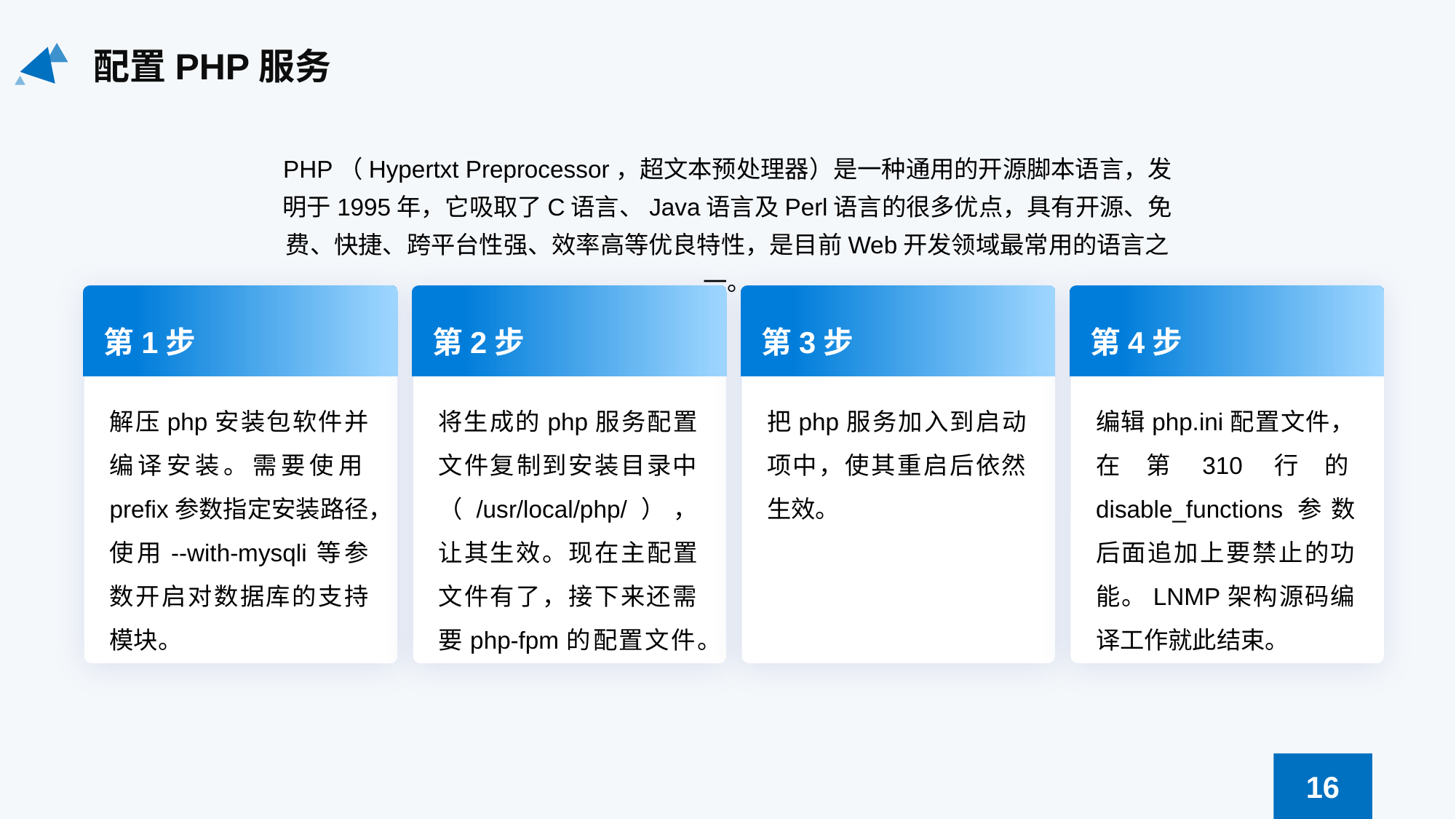

配置PHP服务

PHP（Hypertxt Preprocessor，超文本预处理器）是一种通用的开源脚本语言，发明于1995年，它吸取了C语言、Java语言及Perl语言的很多优点，具有开源、免费、快捷、跨平台性强、效率高等优良特性，是目前Web开发领域最常用的语言之一。

第1步
第2步
第3步
第4步
解压php安装包软件并编译安装。需要使用prefix参数指定安装路径，使用--with-mysqli等参数开启对数据库的支持模块。
将生成的php服务配置文件复制到安装目录中（/usr/local/php/），让其生效。现在主配置文件有了，接下来还需要php-fpm的配置文件。
把php服务加入到启动项中，使其重启后依然生效。
编辑php.ini配置文件，在第310行的disable_functions参数后面追加上要禁止的功能。LNMP架构源码编译工作就此结束。

16